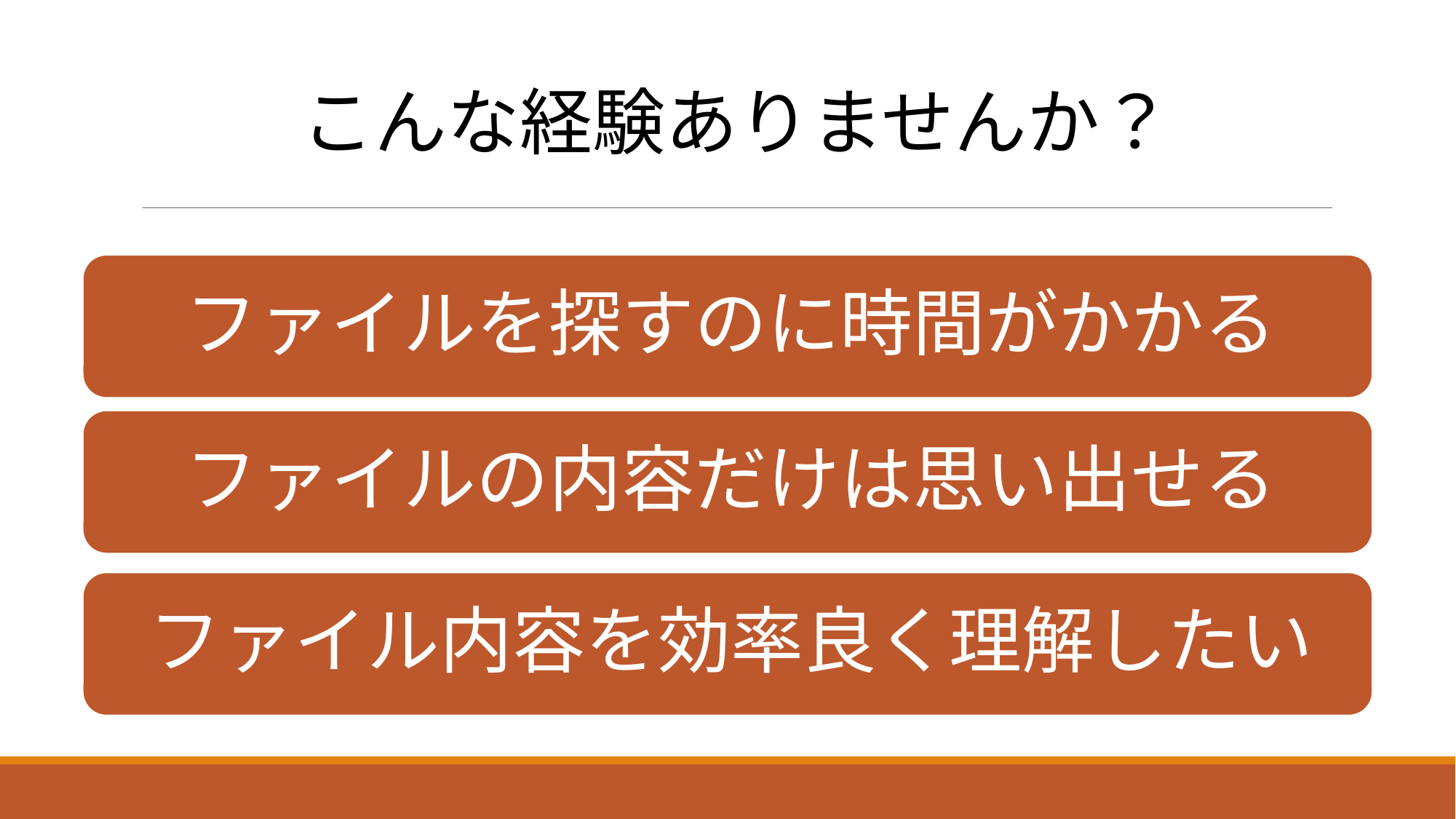

こんな経験ありませんか？
ファイルを探すのに時間がかかる
ファイルの内容だけは思い出せる
ファイル内容を効率良く理解したい